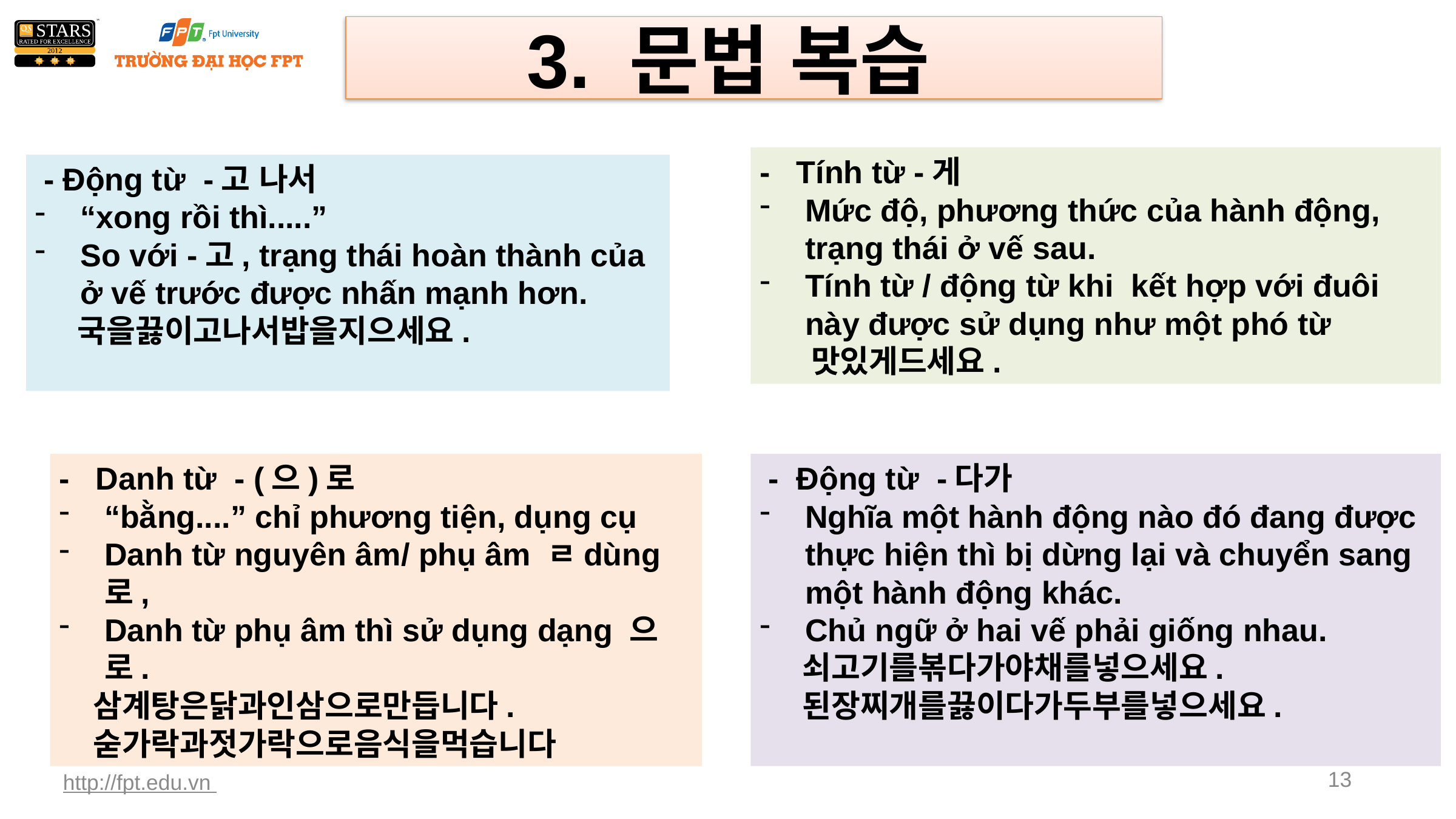

3. 문법 복습
-   Tính từ -게
Mức độ, phương thức của hành động, trạng thái ở vế sau.
Tính từ / động từ khi  kết hợp với đuôi này được sử dụng như một phó từ
     맛있게드세요.
 - Động từ  -고 나서
“xong rồi thì.....”
So với -고, trạng thái hoàn thành của ở vế trước được nhấn mạnh hơn.
    국을끓이고나서밥을지으세요.

 -  Động từ  -다가
Nghĩa một hành động nào đó đang được thực hiện thì bị dừng lại và chuyển sang một hành động khác.
Chủ ngữ ở hai vế phải giống nhau.
    쇠고기를볶다가야채를넣으세요.
    된장찌개를끓이다가두부를넣으세요.

-   Danh từ  - (으)로
“bằng....” chỉ phương tiện, dụng cụ
Danh từ nguyên âm/ phụ âm ㄹdùng  로,
Danh từ phụ âm thì sử dụng dạng 으로.
   삼계탕은닭과인삼으로만듭니다.
   숟가락과젓가락으로음식을먹습니다
http://fpt.edu.vn
13